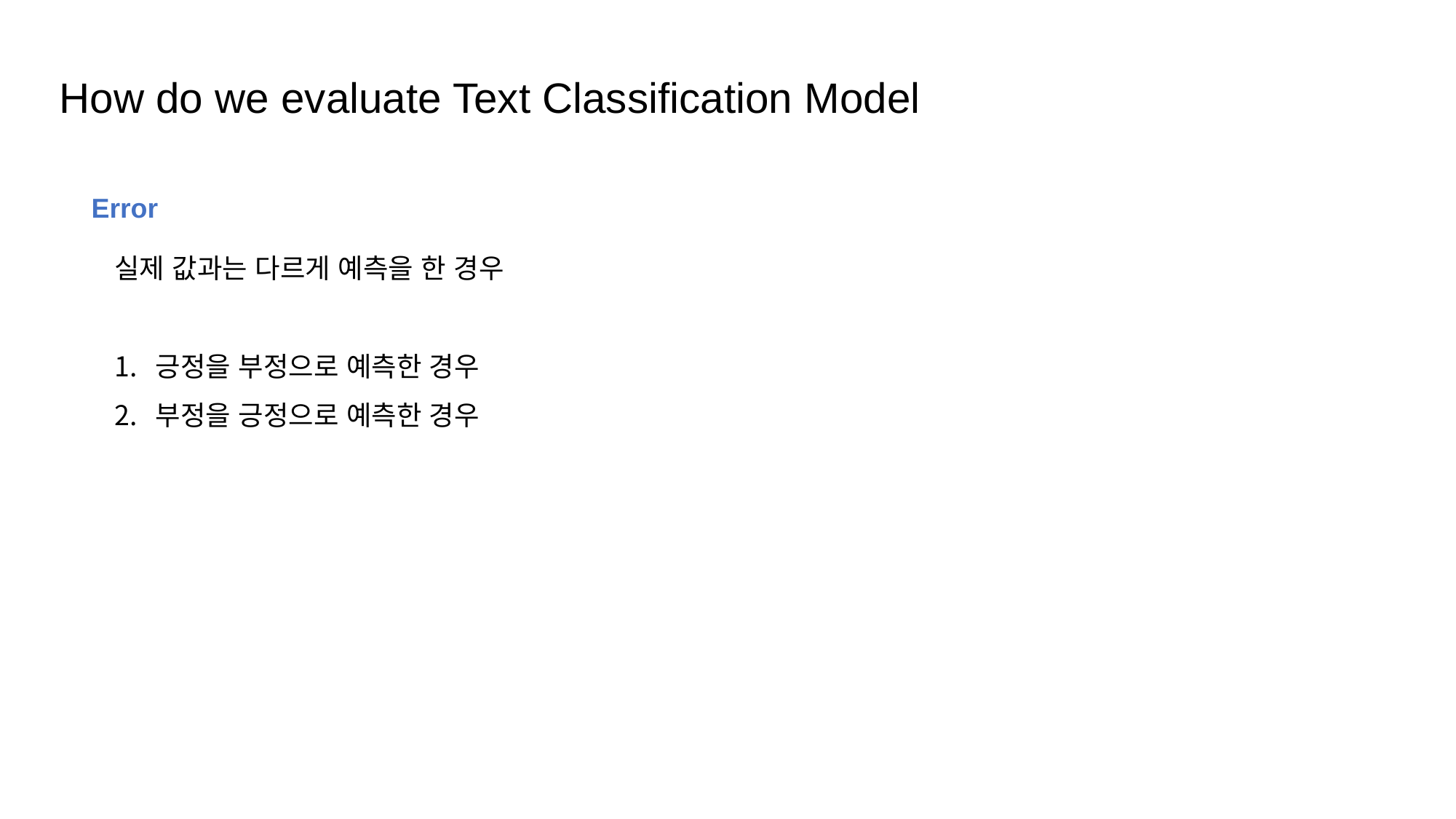

How do we evaluate Text Classification Model
Error
실제 값과는 다르게 예측을 한 경우

긍정을 부정으로 예측한 경우
부정을 긍정으로 예측한 경우